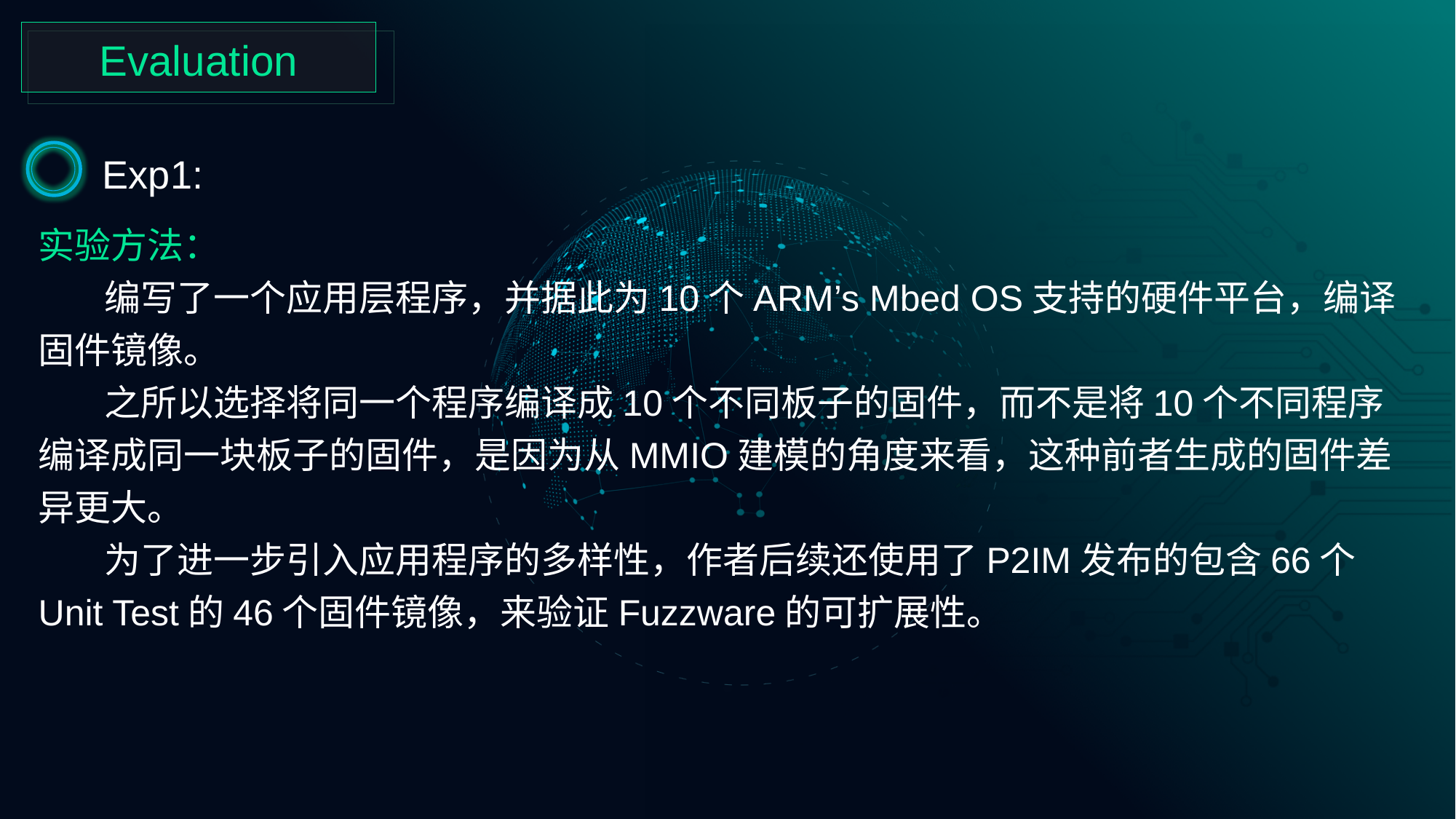

Evaluation

Exp1:
实验方法：
       编写了一个应用层程序，并据此为10个ARM’s Mbed OS支持的硬件平台，编译固件镜像。
       之所以选择将同一个程序编译成10个不同板子的固件，而不是将10个不同程序编译成同一块板子的固件，是因为从MMIO建模的角度来看，这种前者生成的固件差异更大。
       为了进一步引入应用程序的多样性，作者后续还使用了P2IM发布的包含66个Unit Test的46个固件镜像，来验证Fuzzware的可扩展性。